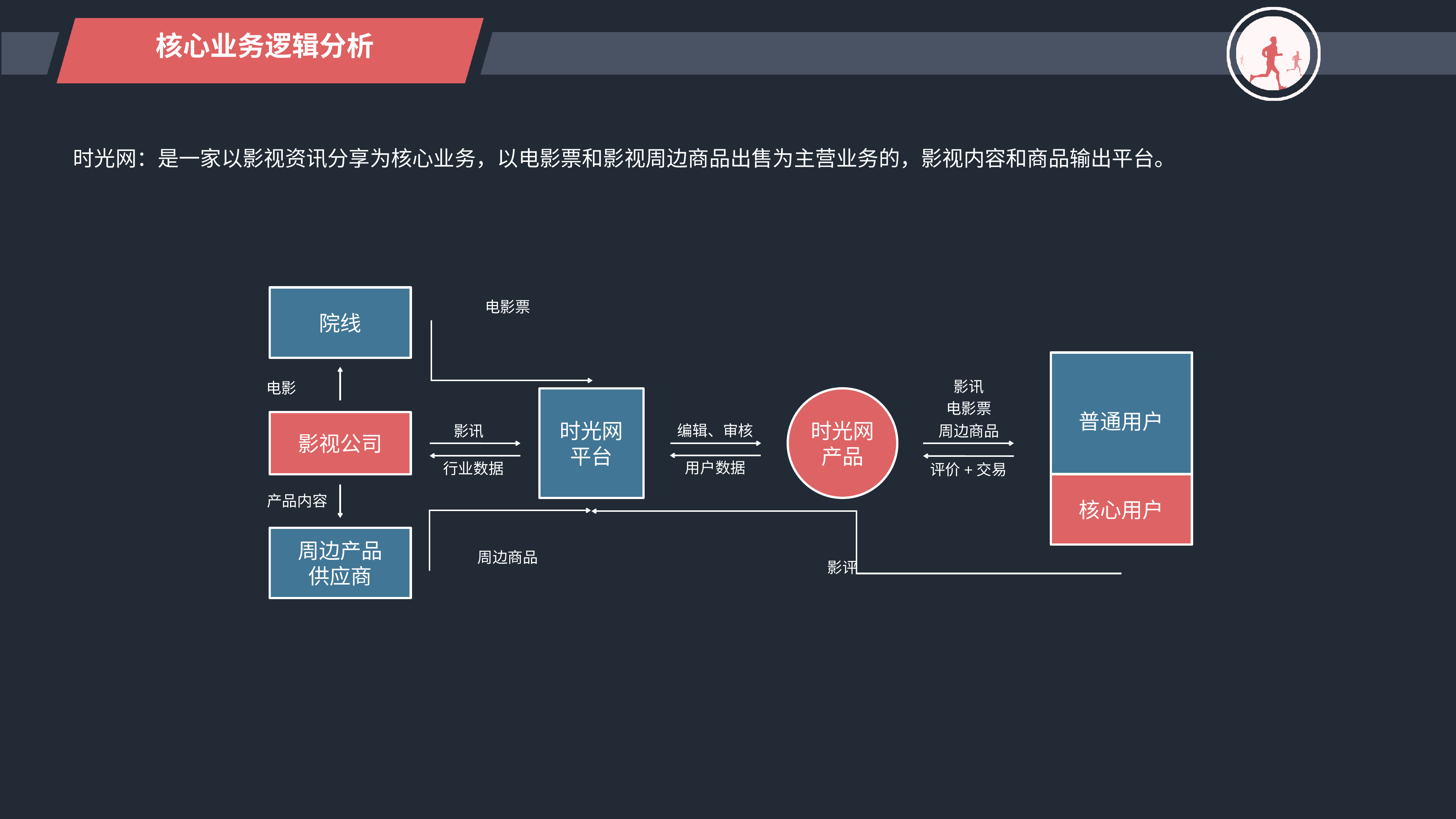

# 核心业务逻辑分析
时光网：是一家以影视资讯分享为核心业务，以电影票和影视周边商品出售为主营业务的，影视内容和商品输出平台。
院线
电影票
影讯
行业数据
周边商品

影讯
电影
时光网产品
时光网
平台
电影票
普通用户
影视公司
周边商品
编辑、审核
用户数据
评价+交易

产品内容
核心用户
周边产品
供应商

影评